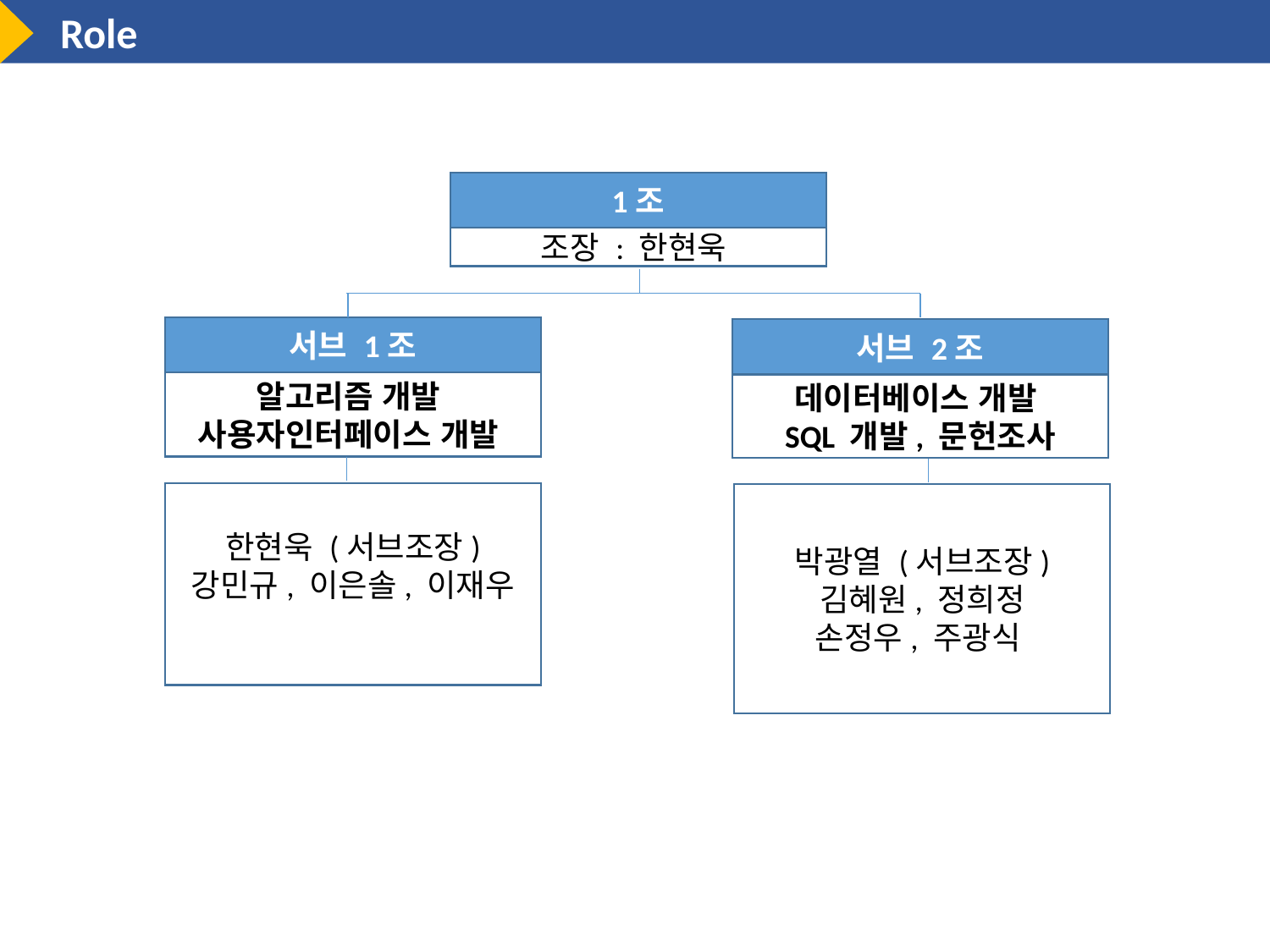

Role

1조
조장 : 한현욱
서브 1조
서브 2조
알고리즘 개발
사용자인터페이스 개발
데이터베이스 개발
SQL 개발, 문헌조사
한현욱 (서브조장)
강민규, 이은솔, 이재우

박광열 (서브조장) 김혜원, 정희정
손정우, 주광식